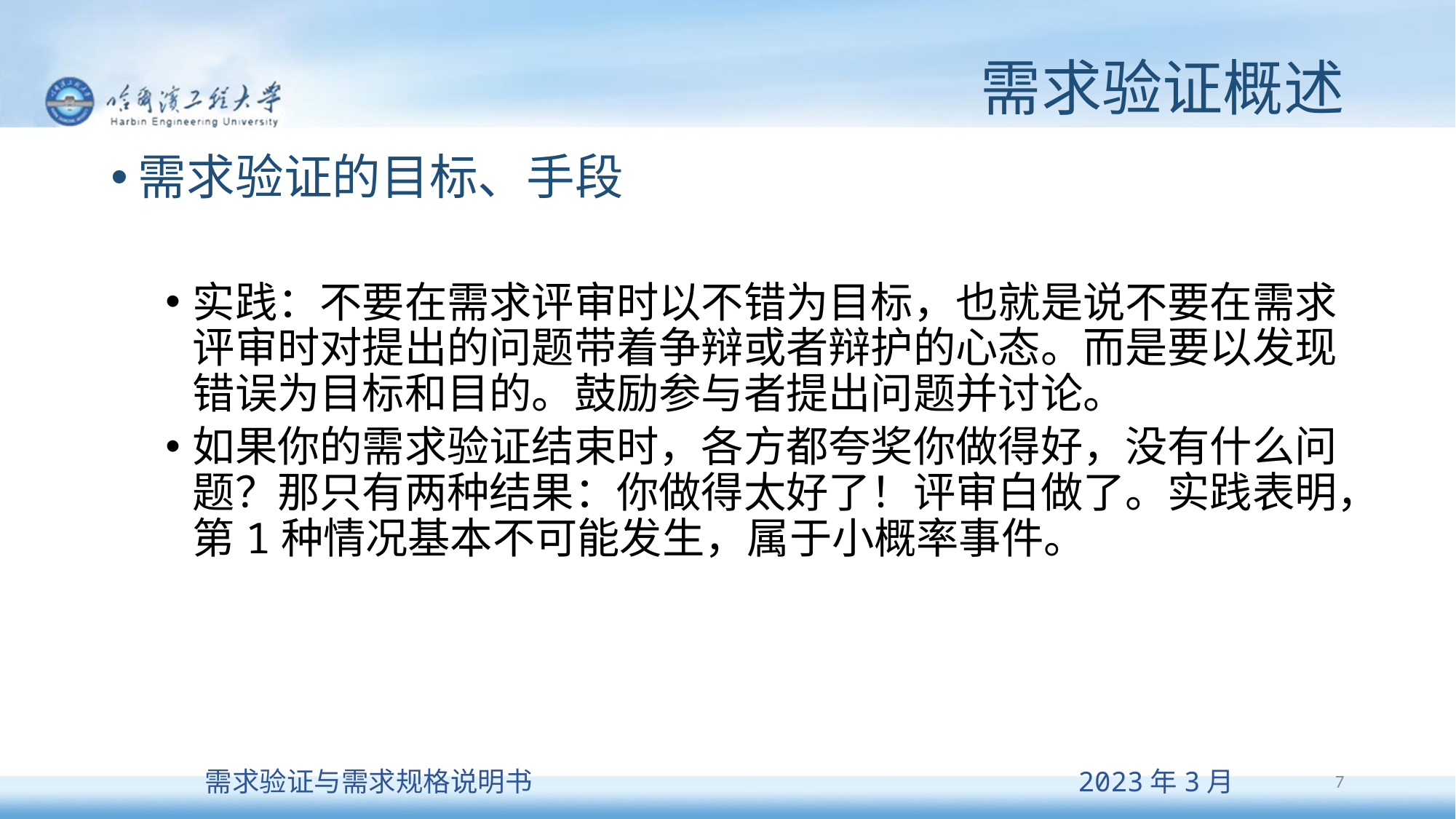

# 需求验证概述
需求验证的目标、手段

实践：不要在需求评审时以不错为目标，也就是说不要在需求评审时对提出的问题带着争辩或者辩护的心态。而是要以发现错误为目标和目的。鼓励参与者提出问题并讨论。
如果你的需求验证结束时，各方都夸奖你做得好，没有什么问题？那只有两种结果：你做得太好了！评审白做了。实践表明，第1种情况基本不可能发生，属于小概率事件。

7